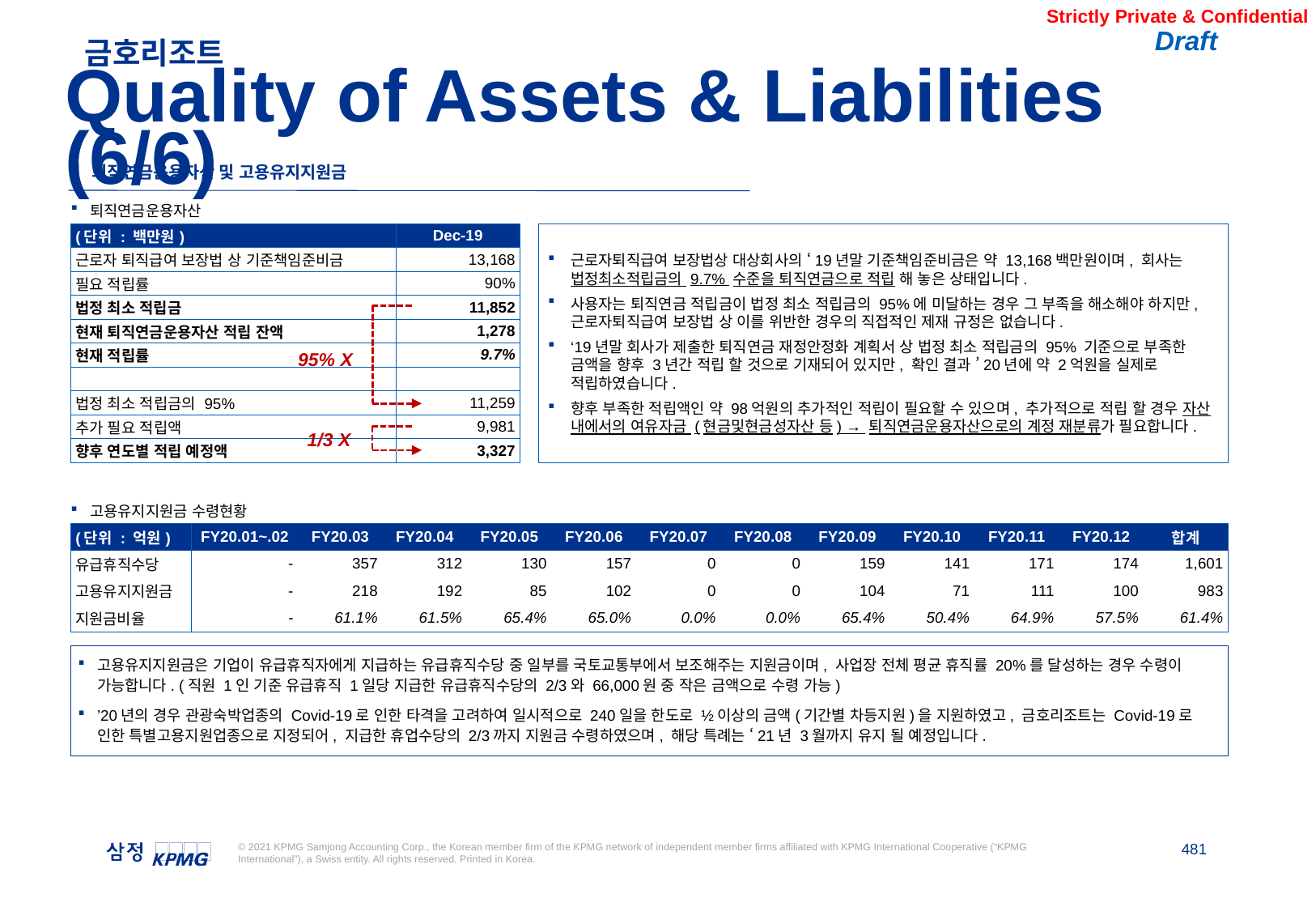

금호리조트
Quality of Assets & Liabilities (6/6)
▌퇴직연금운용자산 및 고용유지지원금

퇴직연금운용자산
| (단위 : 백만원) | Dec-19 |
| --- | --- |
| 근로자 퇴직급여 보장법 상 기준책임준비금 | 13,168 |
| 필요 적립률 | 90% |
| 법정 최소 적립금 | 11,852 |
| 현재 퇴직연금운용자산 적립 잔액 | 1,278 |
| 현재 적립률 | 9.7% |
|  |  |
| 법정 최소 적립금의 95% | 11,259 |
| 추가 필요 적립액 | 9,981 |
| 향후 연도별 적립 예정액 | 3,327 |
근로자퇴직급여 보장법상 대상회사의 ‘19년말 기준책임준비금은 약 13,168백만원이며, 회사는 법정최소적립금의 9.7% 수준을 퇴직연금으로 적립 해 놓은 상태입니다.
사용자는 퇴직연금 적립금이 법정 최소 적립금의 95%에 미달하는 경우 그 부족을 해소해야 하지만, 근로자퇴직급여 보장법 상 이를 위반한 경우의 직접적인 제재 규정은 없습니다.
‘19년말 회사가 제출한 퇴직연금 재정안정화 계획서 상 법정 최소 적립금의 95% 기준으로 부족한 금액을 향후 3년간 적립 할 것으로 기재되어 있지만, 확인 결과 ’20년에 약 2억원을 실제로 적립하였습니다.
향후 부족한 적립액인 약 98억원의 추가적인 적립이 필요할 수 있으며, 추가적으로 적립 할 경우 자산 내에서의 여유자금 (현금및현금성자산 등) → 퇴직연금운용자산으로의 계정 재분류가 필요합니다.
95% X
1/3 X
고용유지지원금 수령현황
| (단위 : 억원) | FY20.01~.02 | FY20.03 | FY20.04 | FY20.05 | FY20.06 | FY20.07 | FY20.08 | FY20.09 | FY20.10 | FY20.11 | FY20.12 | 합계 |
| --- | --- | --- | --- | --- | --- | --- | --- | --- | --- | --- | --- | --- |
| 유급휴직수당 | - | 357 | 312 | 130 | 157 | 0 | 0 | 159 | 141 | 171 | 174 | 1,601 |
| 고용유지지원금 | - | 218 | 192 | 85 | 102 | 0 | 0 | 104 | 71 | 111 | 100 | 983 |
| 지원금비율 | - | 61.1% | 61.5% | 65.4% | 65.0% | 0.0% | 0.0% | 65.4% | 50.4% | 64.9% | 57.5% | 61.4% |
고용유지지원금은 기업이 유급휴직자에게 지급하는 유급휴직수당 중 일부를 국토교통부에서 보조해주는 지원금이며, 사업장 전체 평균 휴직률 20%를 달성하는 경우 수령이 가능합니다. (직원 1인 기준 유급휴직 1일당 지급한 유급휴직수당의 2/3와 66,000원 중 작은 금액으로 수령 가능)
’20년의 경우 관광숙박업종의 Covid-19로 인한 타격을 고려하여 일시적으로 240일을 한도로 ½이상의 금액(기간별 차등지원)을 지원하였고, 금호리조트는 Covid-19로 인한 특별고용지원업종으로 지정되어, 지급한 휴업수당의 2/3까지 지원금 수령하였으며, 해당 특례는 ‘21년 3월까지 유지 될 예정입니다.